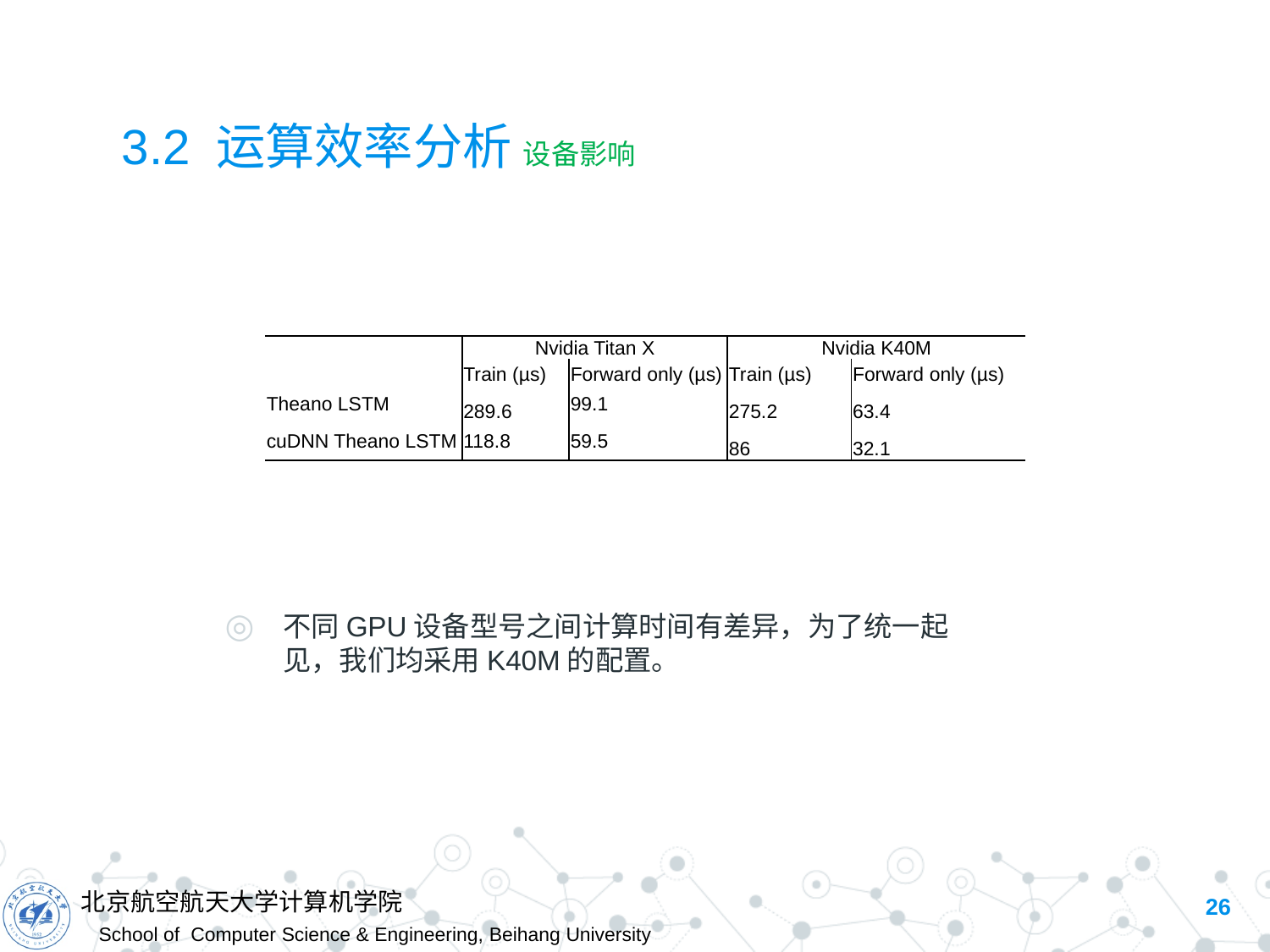

# 3.2 运算效率分析 设备影响
|  | Nvidia Titan X |  | Nvidia K40M |  |
| --- | --- | --- | --- | --- |
|  | Train (µs) | Forward only (µs) | Train (µs) | Forward only (µs) |
| Theano LSTM | 289.6 | 99.1 | 275.2 | 63.4 |
| cuDNN Theano LSTM | 118.8 | 59.5 | 86 | 32.1 |
不同GPU设备型号之间计算时间有差异，为了统一起见，我们均采用K40M的配置。
26